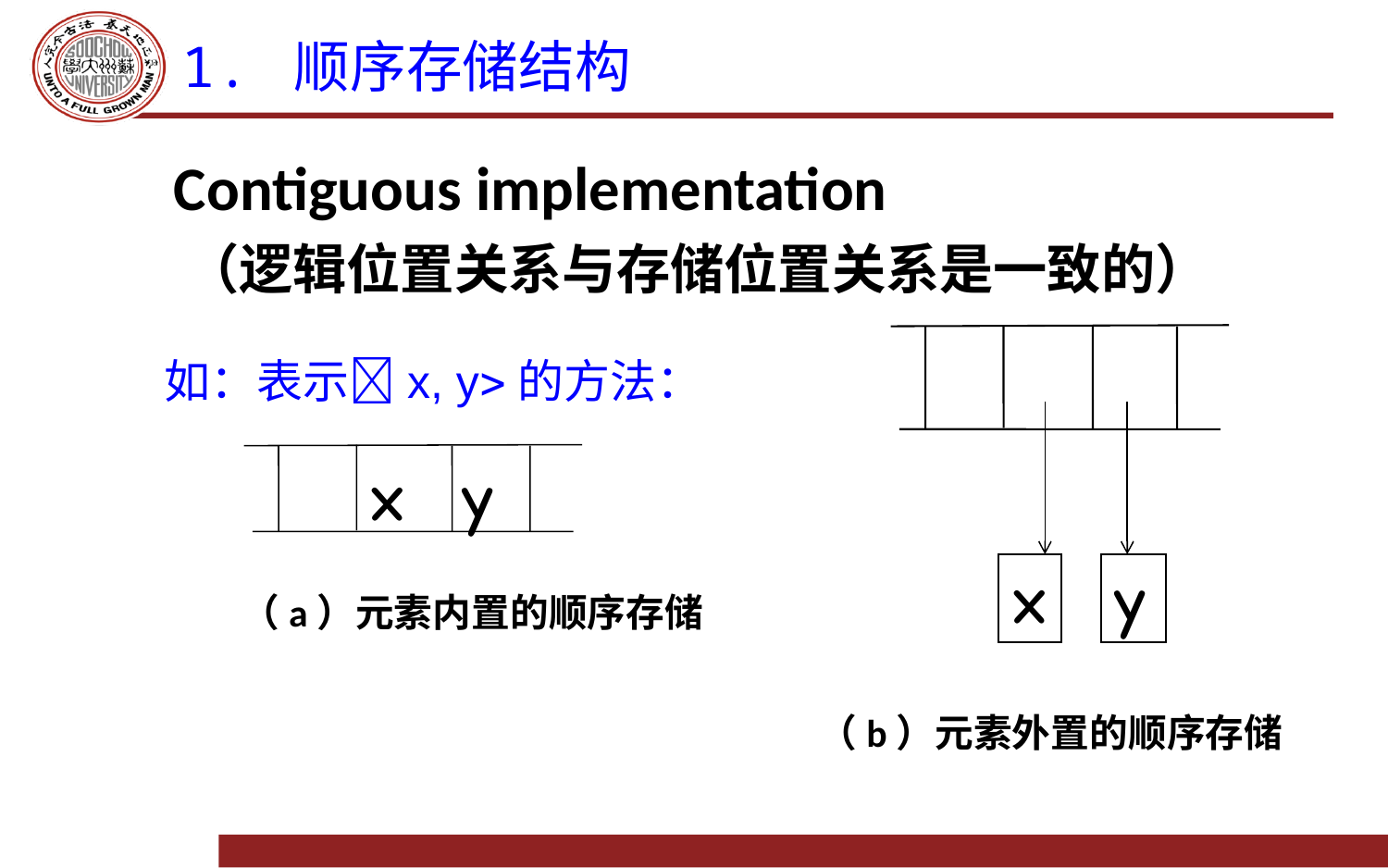

# 1. 顺序存储结构
 Contiguous implementation
（逻辑位置关系与存储位置关系是一致的）

x
y
如：表示<x, y>的方法：

x   y

（a）元素内置的顺序存储
（b）元素外置的顺序存储